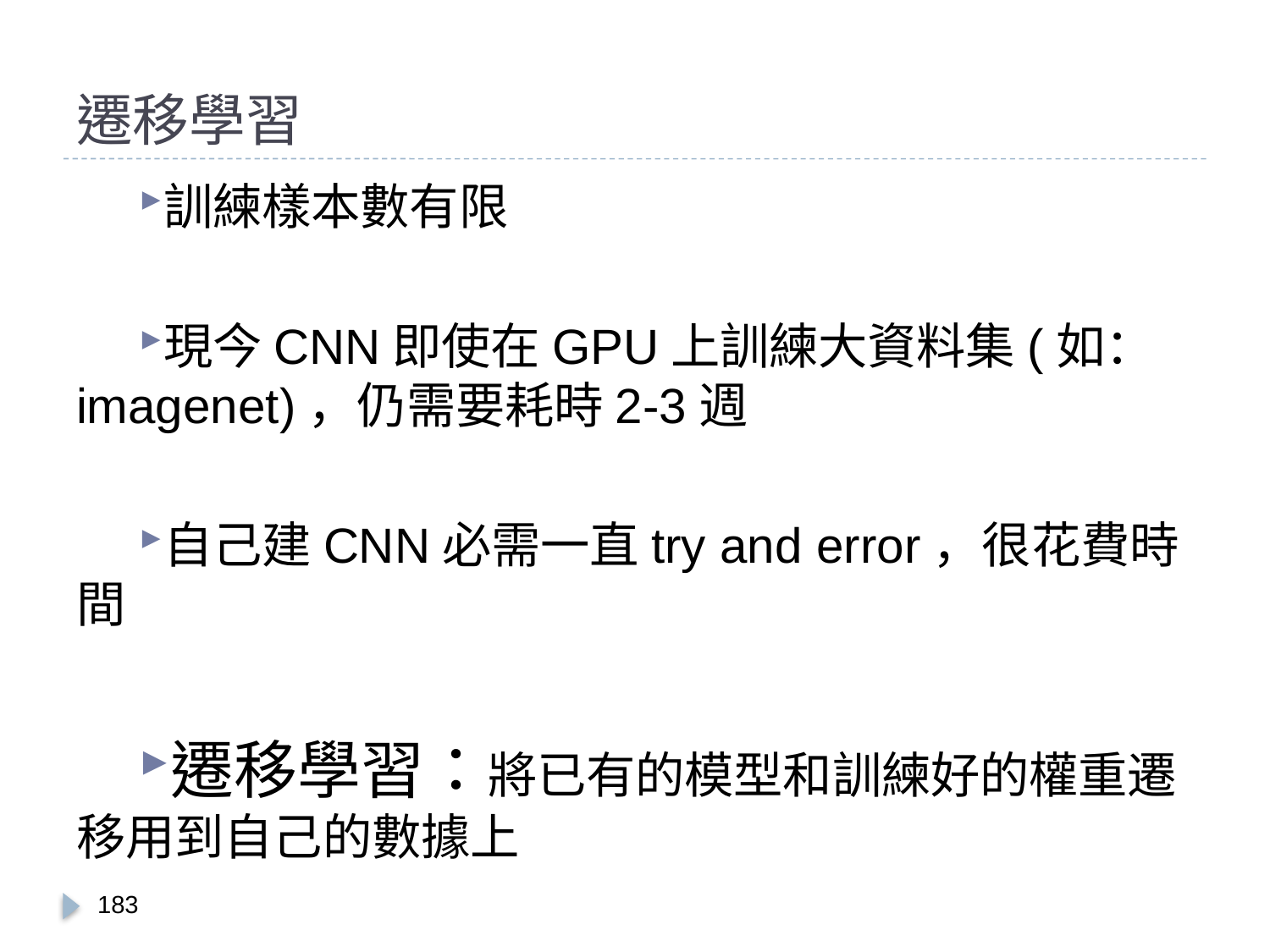

# 遷移學習
訓練樣本數有限

現今CNN即使在GPU上訓練大資料集(如：imagenet)，仍需要耗時2-3週

自己建CNN必需一直try and error，很花費時間

遷移學習：將已有的模型和訓練好的權重遷移用到自己的數據上

183